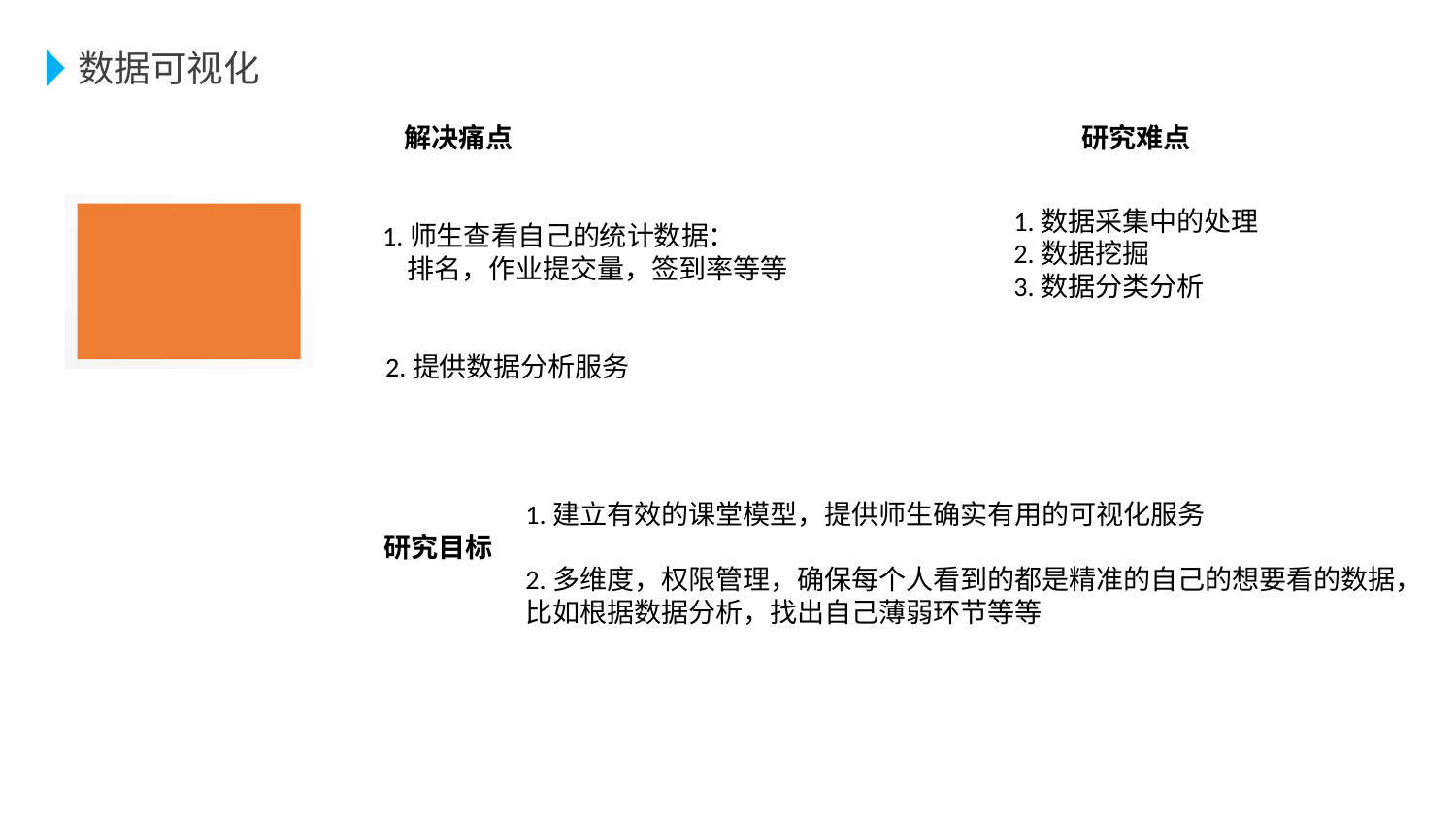

数据可视化

解决痛点
研究难点

1.数据采集中的处理
2.数据挖掘
3.数据分类分析
1.师生查看自己的统计数据：
   排名，作业提交量，签到率等等
2.提供数据分析服务
1.建立有效的课堂模型，提供师生确实有用的可视化服务

2.多维度，权限管理，确保每个人看到的都是精准的自己的想要看的数据，
比如根据数据分析，找出自己薄弱环节等等
研究目标